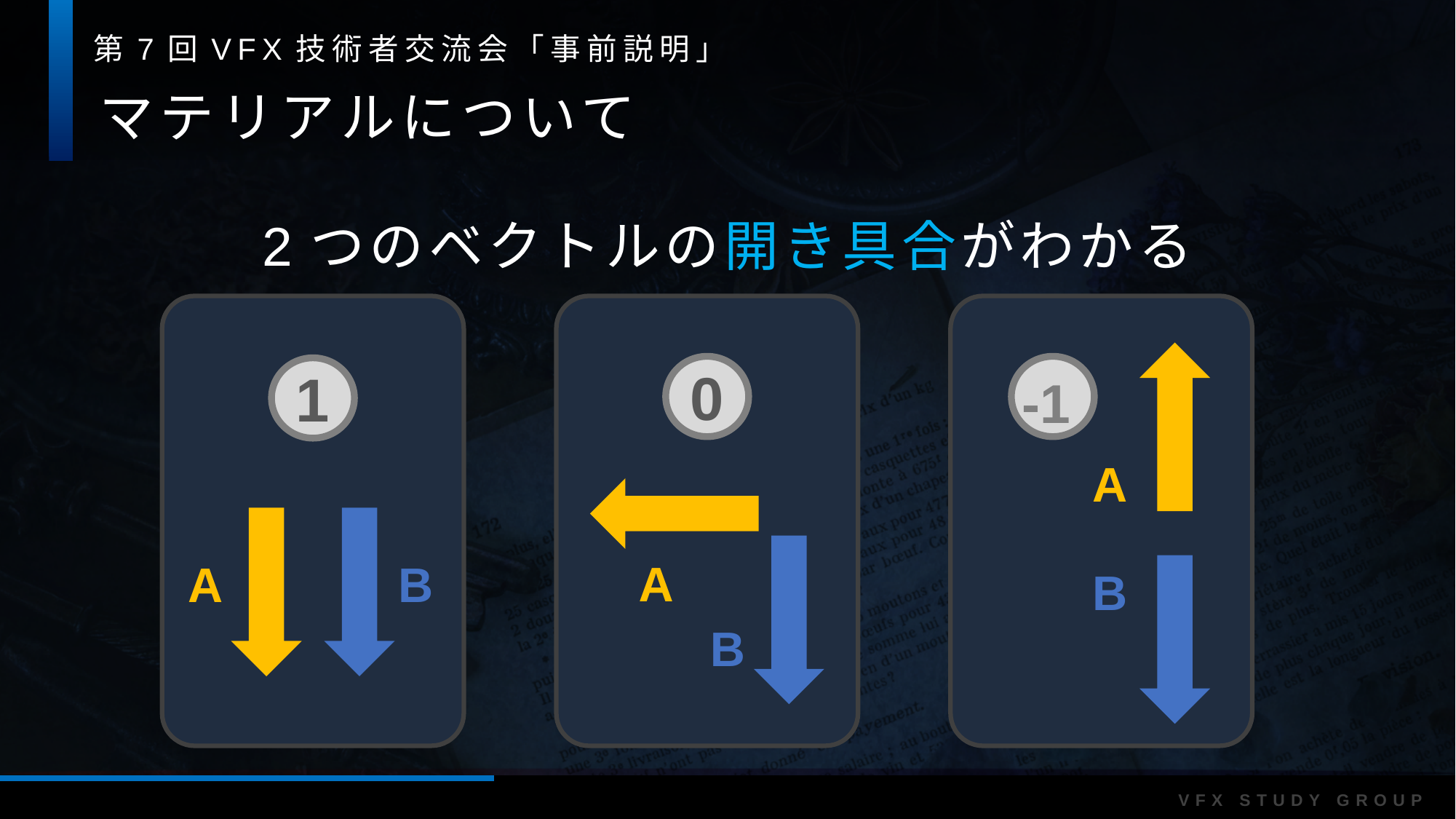

マテリアルについて
2つのベクトルの開き具合がわかる

0

1
-1
A

A
A
B

B
B